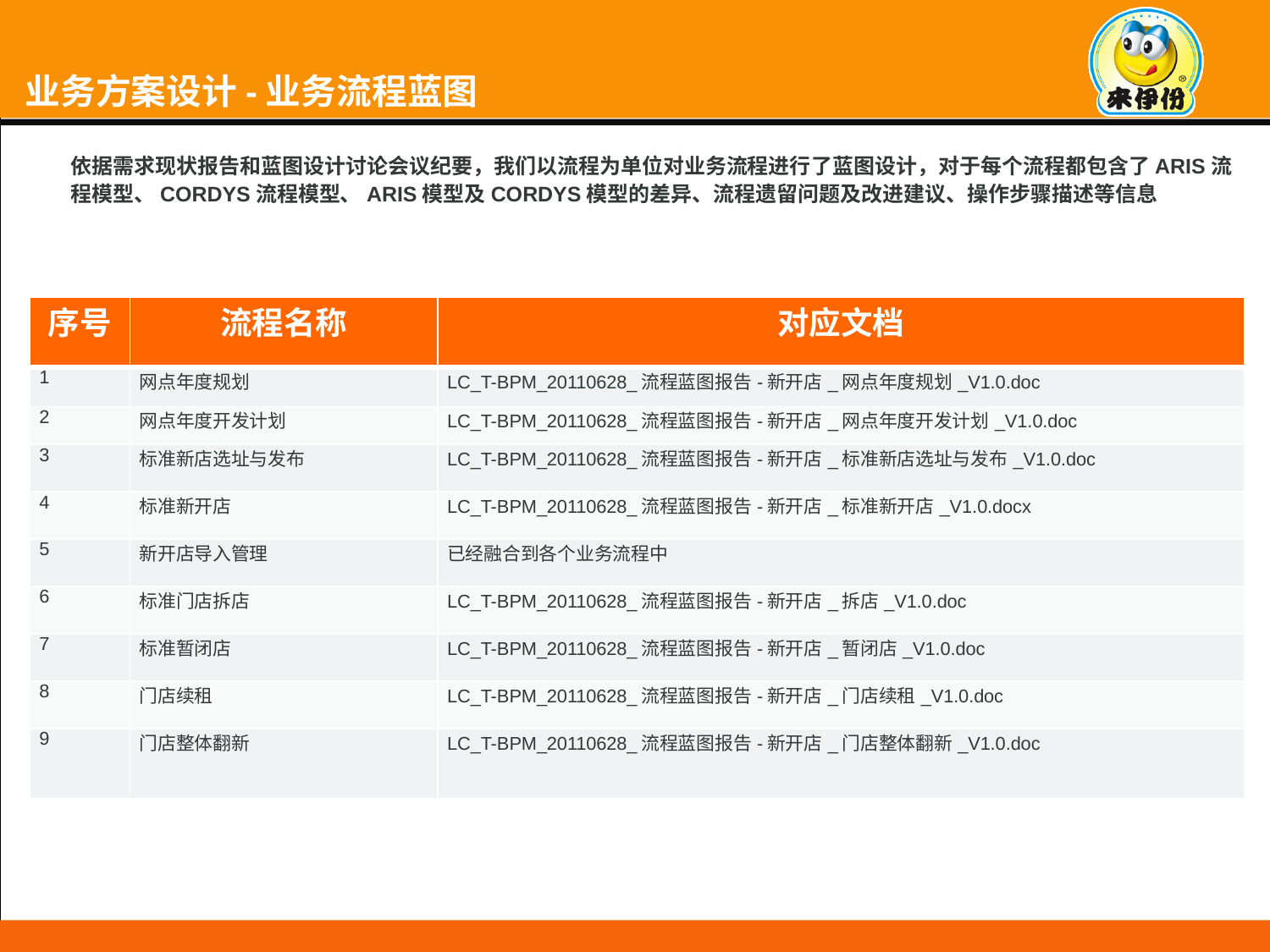

# 业务方案设计-业务流程蓝图
	依据需求现状报告和蓝图设计讨论会议纪要，我们以流程为单位对业务流程进行了蓝图设计，对于每个流程都包含了ARIS流程模型、CORDYS流程模型、ARIS模型及CORDYS模型的差异、流程遗留问题及改进建议、操作步骤描述等信息
| 序号 | 流程名称 | 对应文档 |
| --- | --- | --- |
| 1 | 网点年度规划 | LC\_T-BPM\_20110628\_流程蓝图报告-新开店\_网点年度规划\_V1.0.doc |
| 2 | 网点年度开发计划 | LC\_T-BPM\_20110628\_流程蓝图报告-新开店\_网点年度开发计划\_V1.0.doc |
| 3 | 标准新店选址与发布 | LC\_T-BPM\_20110628\_流程蓝图报告-新开店\_标准新店选址与发布\_V1.0.doc |
| 4 | 标准新开店 | LC\_T-BPM\_20110628\_流程蓝图报告-新开店\_标准新开店\_V1.0.docx |
| 5 | 新开店导入管理 | 已经融合到各个业务流程中 |
| 6 | 标准门店拆店 | LC\_T-BPM\_20110628\_流程蓝图报告-新开店\_拆店\_V1.0.doc |
| 7 | 标准暂闭店 | LC\_T-BPM\_20110628\_流程蓝图报告-新开店\_暂闭店\_V1.0.doc |
| 8 | 门店续租 | LC\_T-BPM\_20110628\_流程蓝图报告-新开店\_门店续租\_V1.0.doc |
| 9 | 门店整体翻新 | LC\_T-BPM\_20110628\_流程蓝图报告-新开店\_门店整体翻新\_V1.0.doc |